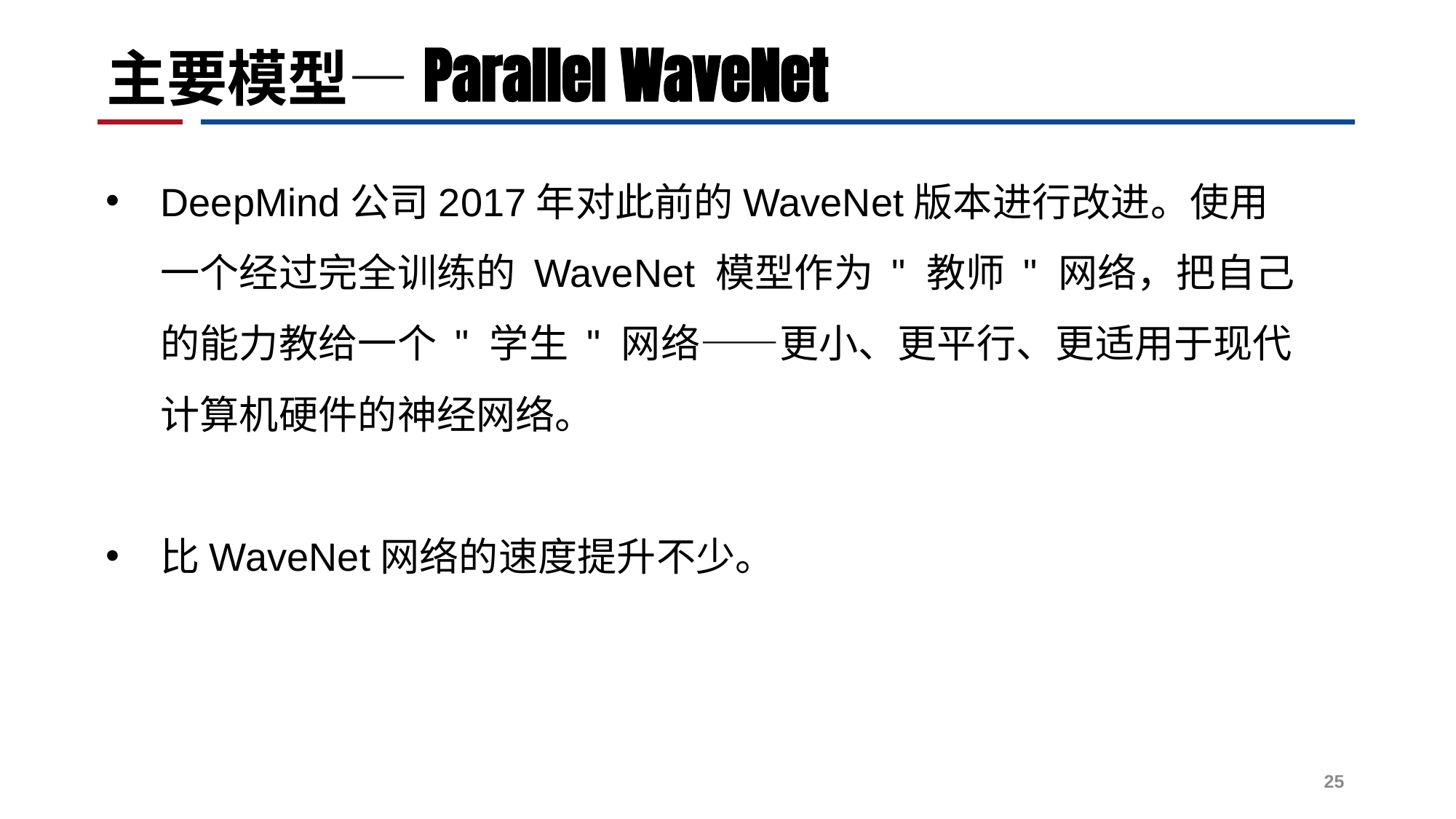

# 主要模型—Parallel WaveNet
DeepMind公司2017年对此前的WaveNet版本进行改进。使用一个经过完全训练的 WaveNet 模型作为 " 教师 " 网络，把自己的能力教给一个 " 学生 " 网络——更小、更平行、更适用于现代计算机硬件的神经网络。

比WaveNet网络的速度提升不少。
25